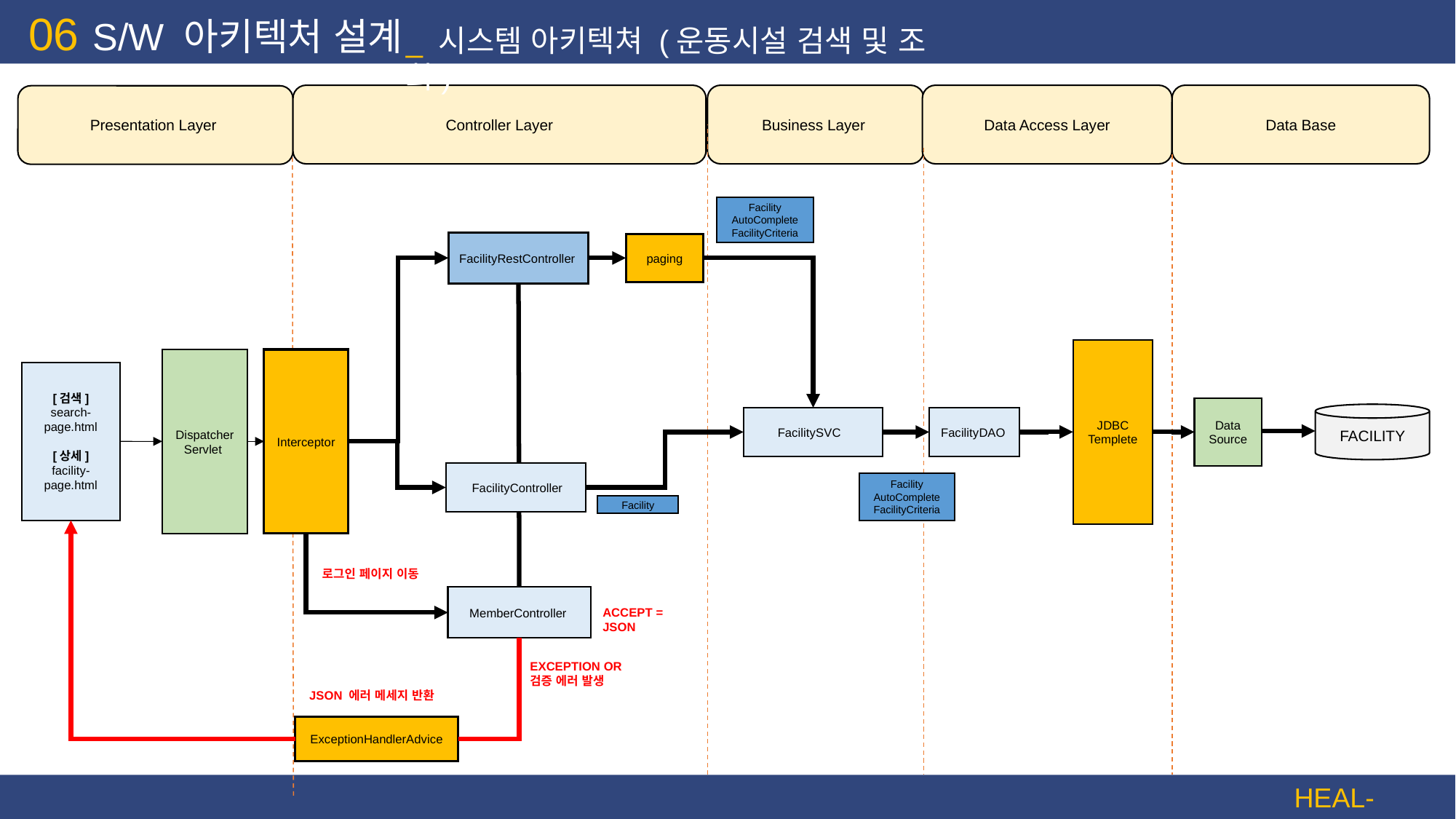

06
S/W 아키텍처 설계
_ 시스템 아키텍쳐 (운동시설 검색 및 조회)
Business Layer
Controller Layer
Data Access Layer
Data Base
Presentation Layer
Facility
AutoComplete
FacilityCriteria
FacilityRestController
paging
JDBC Templete
Interceptor
Dispatcher Servlet
[검색] search-page.html

[상세] facility-page.html
Data Source
FACILITY
FacilitySVC
FacilityDAO
  FacilityController
Facility
AutoComplete
FacilityCriteria
Facility
로그인 페이지 이동
MemberController
ACCEPT = JSON
EXCEPTION OR 검증 에러 발생
JSON 에러 메세지 반환
ExceptionHandlerAdvice
HEAL-LO